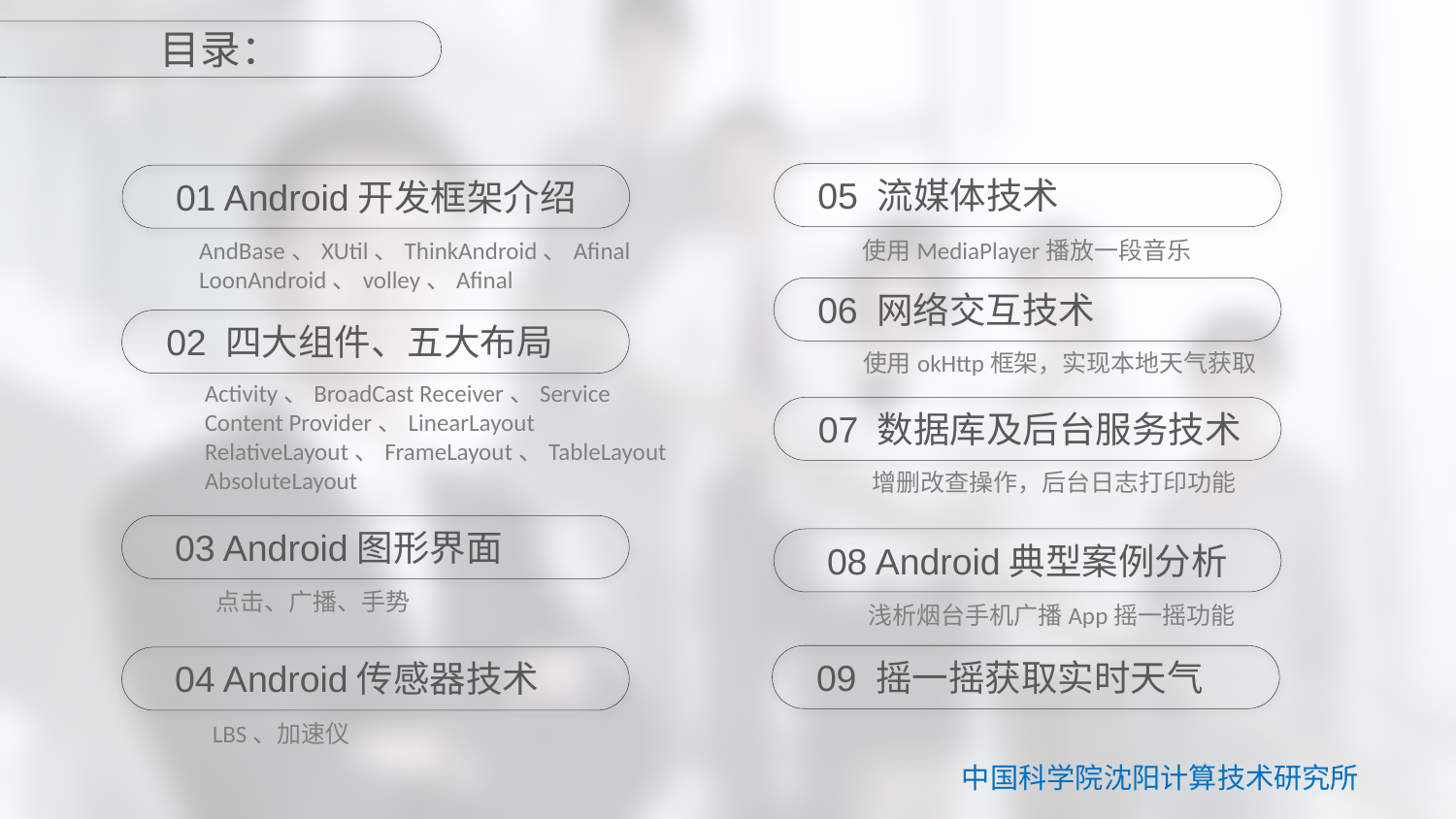

目录：

05 流媒体技术
01 Android开发框架介绍
使用MediaPlayer播放一段音乐
AndBase、XUtil、ThinkAndroid、Afinal
LoonAndroid、volley、Afinal

06 网络交互技术

02 四大组件、五大布局
使用okHttp框架，实现本地天气获取
Activity、BroadCast Receiver、Service
Content Provider、LinearLayout
RelativeLayout、FrameLayout、TableLayout
AbsoluteLayout

07 数据库及后台服务技术
增删改查操作，后台日志打印功能

03 Android图形界面

08 Android典型案例分析
点击、广播、手势
浅析烟台手机广播App摇一摇功能

09 摇一摇获取实时天气
04 Android传感器技术
LBS、加速仪
中国科学院沈阳计算技术研究所